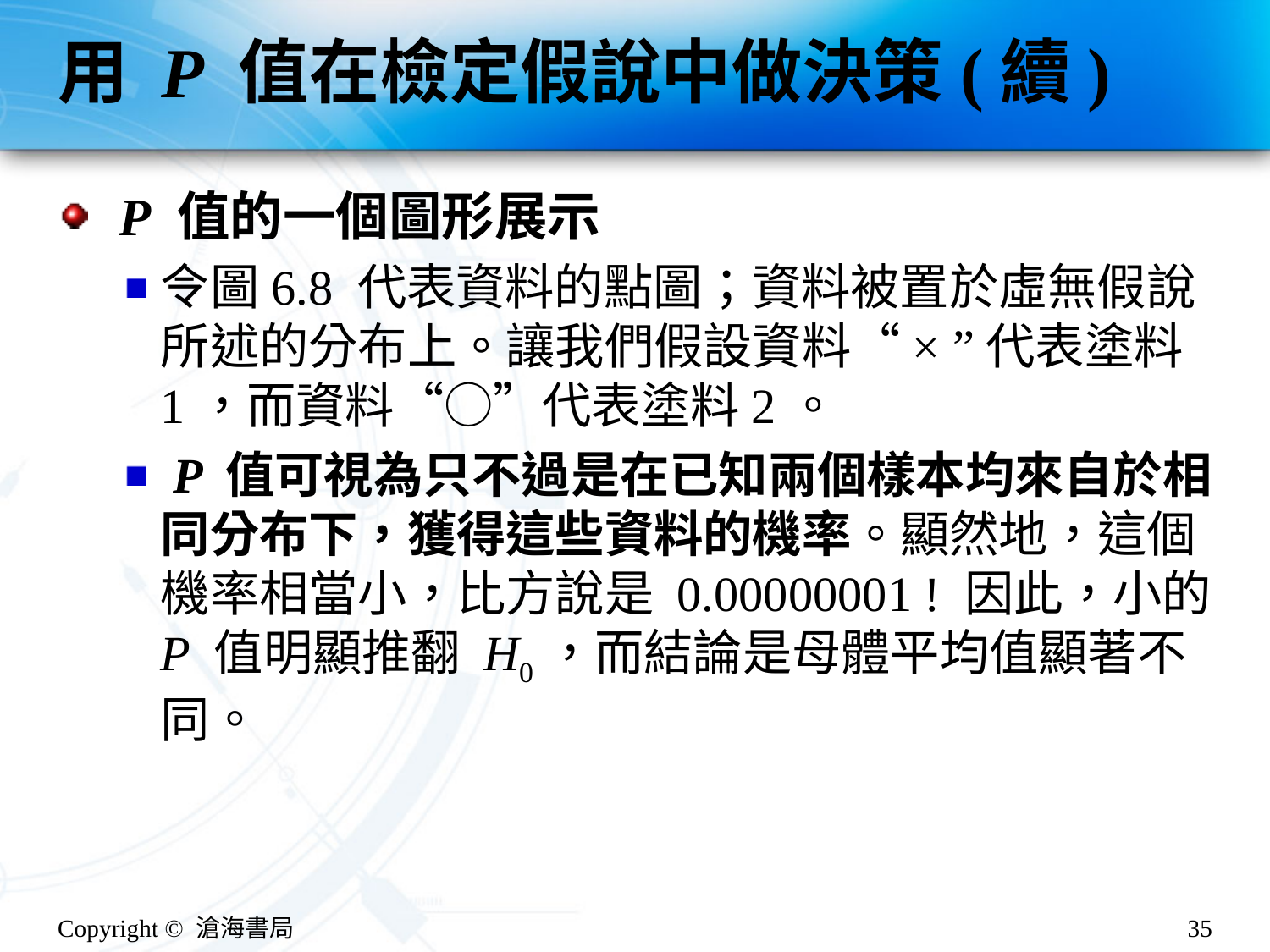

# 用 P 值在檢定假說中做決策(續)
 P 值的一個圖形展示
令圖6.8 代表資料的點圖；資料被置於虛無假說所述的分布上。讓我們假設資料“× ”代表塗料1，而資料“○”代表塗料2。
 P 值可視為只不過是在已知兩個樣本均來自於相同分布下，獲得這些資料的機率。顯然地，這個機率相當小，比方說是 0.00000001 ! 因此，小的 P 值明顯推翻 H0，而結論是母體平均值顯著不同。
Copyright © 滄海書局
35